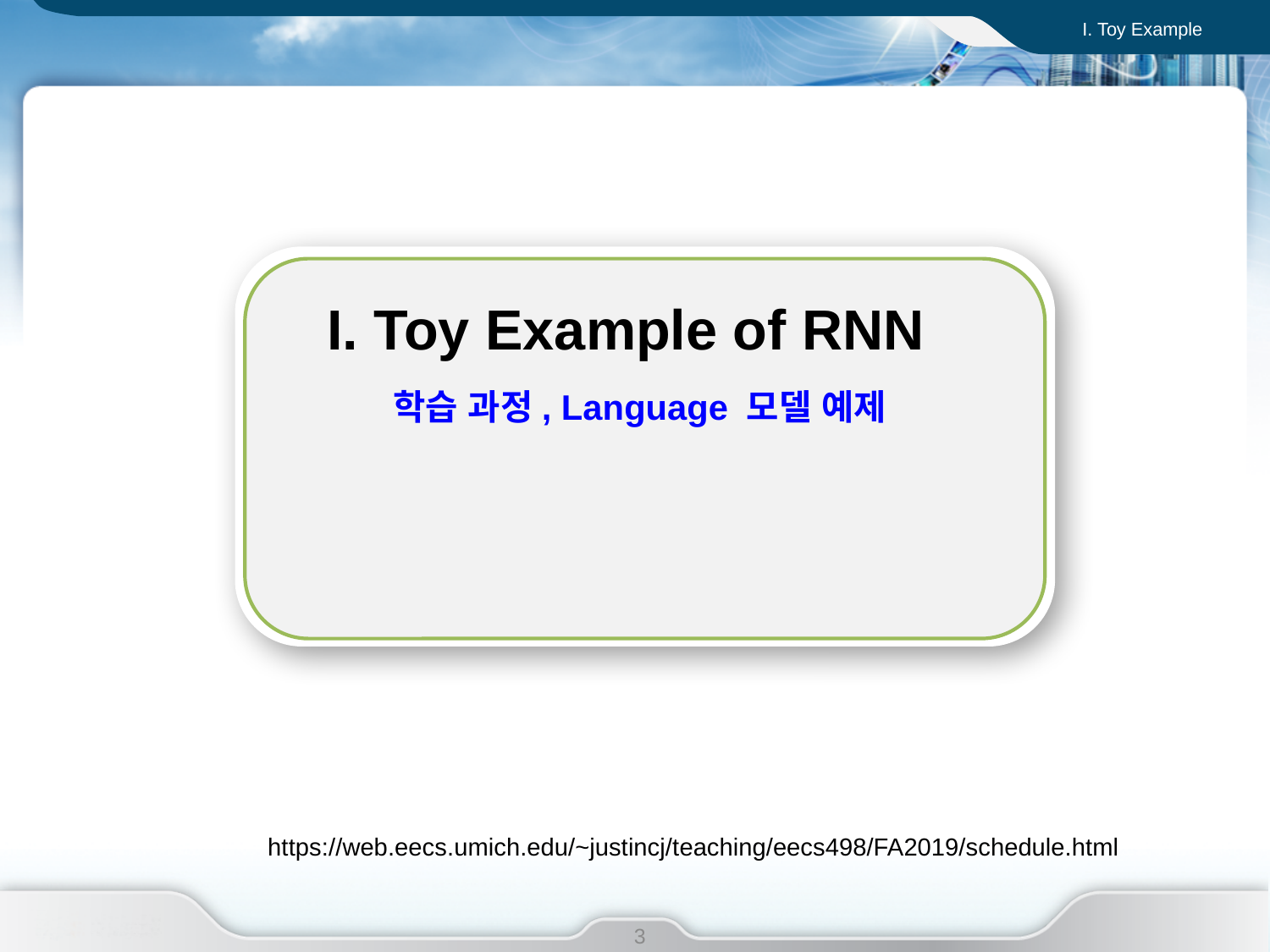

I. Toy Example

I. Toy Example of RNN
학습 과정, Language 모델 예제
I. 사업 개요
https://web.eecs.umich.edu/~justincj/teaching/eecs498/FA2019/schedule.html
3